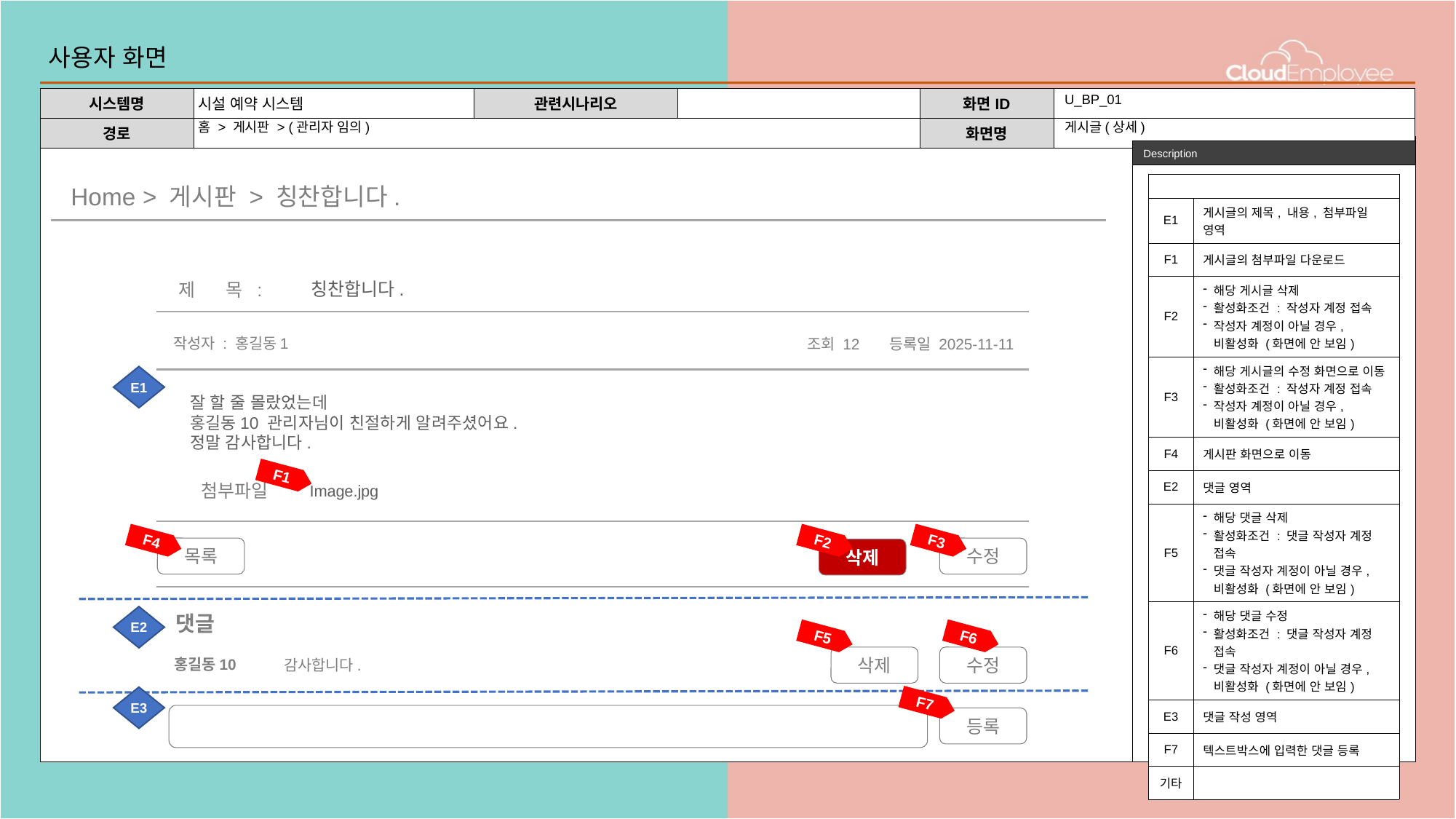

# 사용자 화면

U_BP_01
홈 > 게시판 > (관리자 임의)
게시글(상세)

|  |  |
| --- | --- |
| E1 | 게시글의 제목, 내용, 첨부파일 영역 |
| F1 | 게시글의 첨부파일 다운로드 |
| F2 | 해당 게시글 삭제 활성화조건 : 작성자 계정 접속 작성자 계정이 아닐 경우, 비활성화 (화면에 안 보임) |
| F3 | 해당 게시글의 수정 화면으로 이동 활성화조건 : 작성자 계정 접속 작성자 계정이 아닐 경우, 비활성화 (화면에 안 보임) |
| F4 | 게시판 화면으로 이동 |
| E2 | 댓글 영역 |
| F5 | 해당 댓글 삭제 활성화조건 : 댓글 작성자 계정 접속 댓글 작성자 계정이 아닐 경우, 비활성화 (화면에 안 보임) |
| F6 | 해당 댓글 수정 활성화조건 : 댓글 작성자 계정 접속 댓글 작성자 계정이 아닐 경우, 비활성화 (화면에 안 보임) |
| E3 | 댓글 작성 영역 |
| F7 | 텍스트박스에 입력한 댓글 등록 |
| 기타 |  |
Home > 게시판 > 칭찬합니다.

칭찬합니다.
제      목  :

작성자 : 홍길동1
조회 12
등록일 2025-11-11
E1

잘 할 줄 몰랐었는데
홍길동10 관리자님이 친절하게 알려주셨어요.
정말 감사합니다.
F1
Image.jpg
첨부파일

F4
F3
F2
목록
수정
삭제

댓글
E2
F5
F6
삭제
수정
홍길동10
감사합니다.
E3
F7

등록